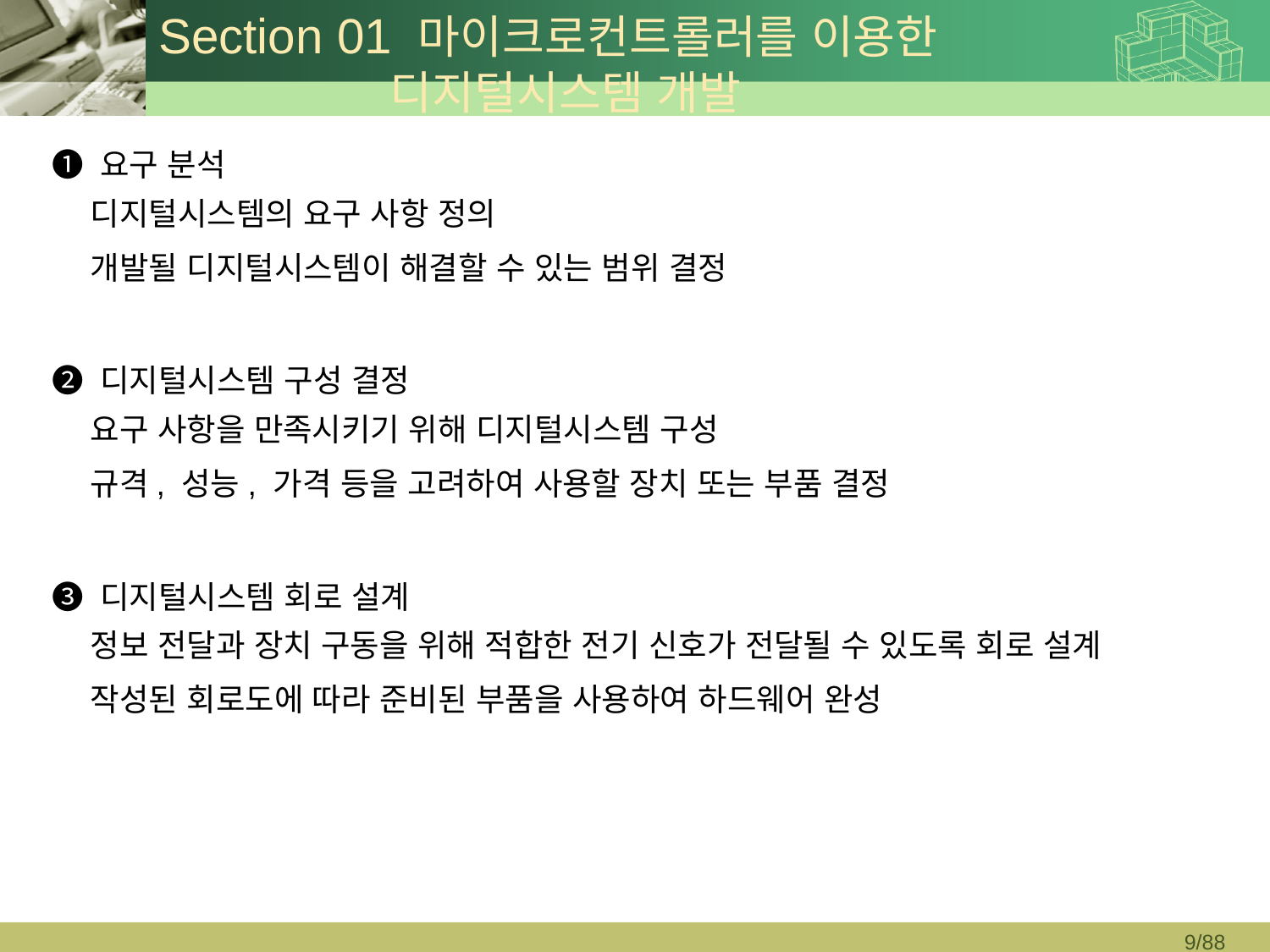

# Section 01 마이크로컨트롤러를 이용한 디지털시스템 개발
❶ 요구 분석
디지털시스템의 요구 사항 정의
개발될 디지털시스템이 해결할 수 있는 범위 결정

❷ 디지털시스템 구성 결정
요구 사항을 만족시키기 위해 디지털시스템 구성
규격, 성능, 가격 등을 고려하여 사용할 장치 또는 부품 결정

❸ 디지털시스템 회로 설계
정보 전달과 장치 구동을 위해 적합한 전기 신호가 전달될 수 있도록 회로 설계
작성된 회로도에 따라 준비된 부품을 사용하여 하드웨어 완성